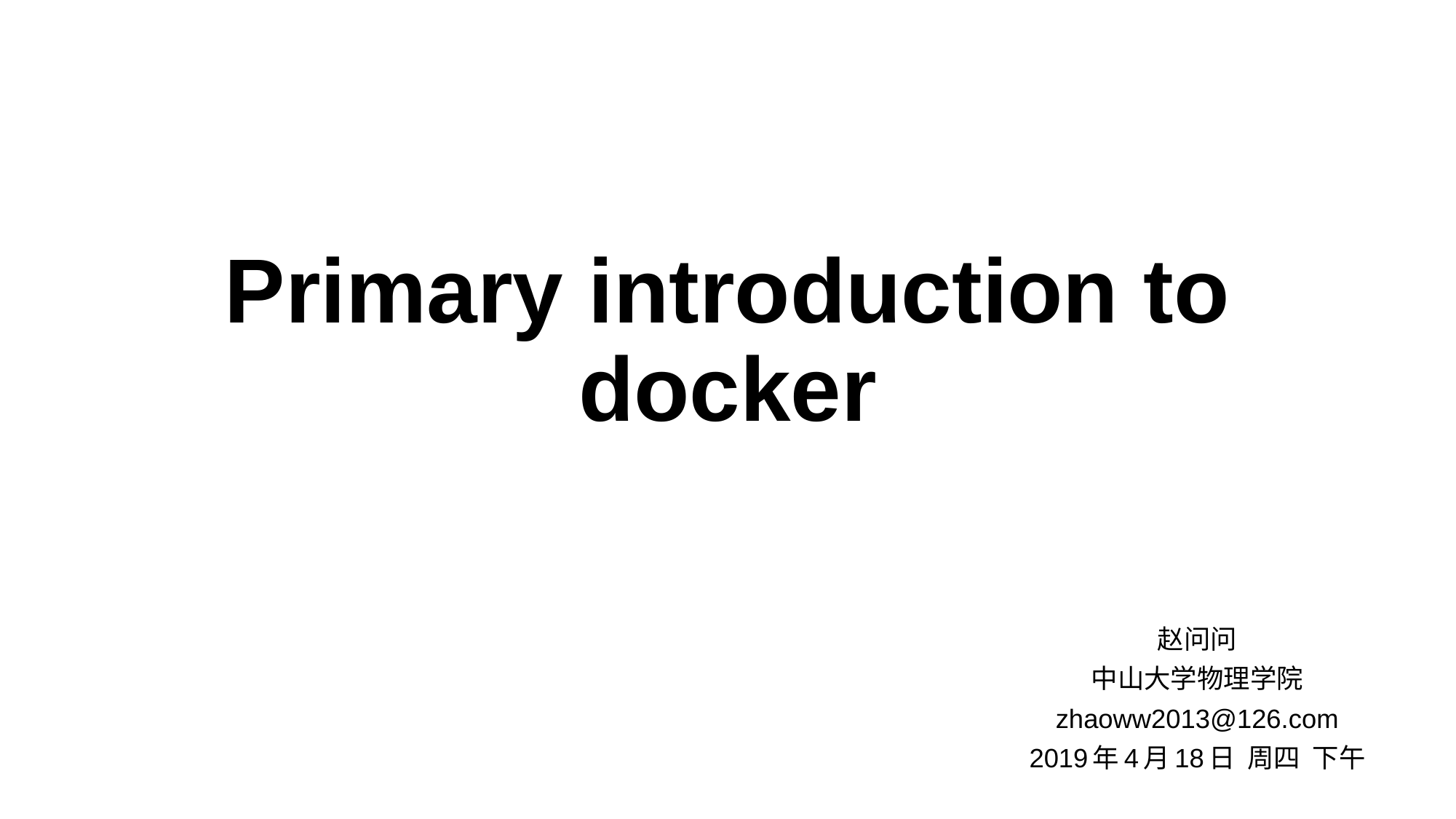

# Primary introduction to docker
赵问问
中山大学物理学院
zhaoww2013@126.com
2019年4月18日  周四  下午